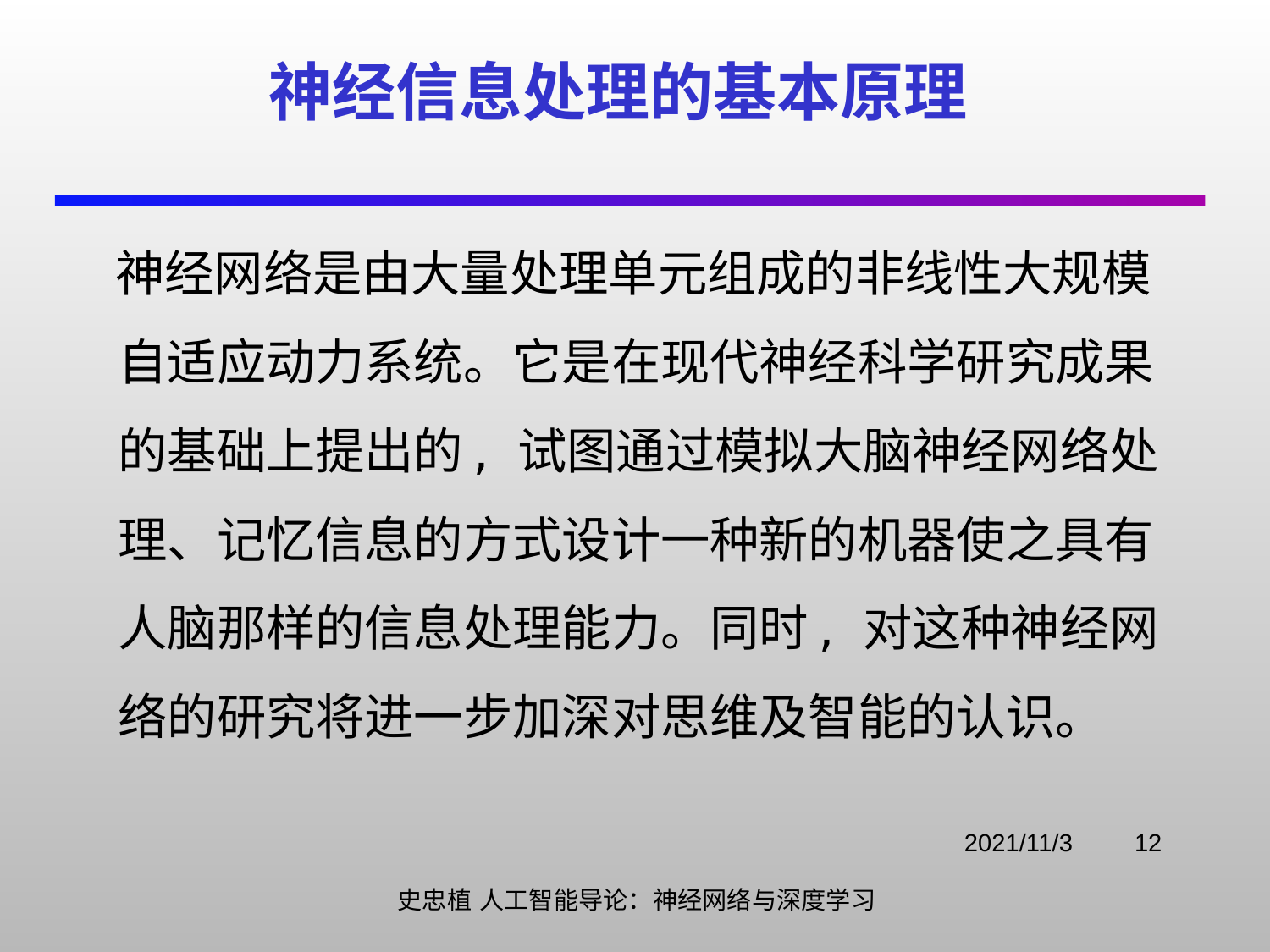

# 神经信息处理的基本原理
   神经网络是由大量处理单元组成的非线性大规模自适应动力系统。它是在现代神经科学研究成果的基础上提出的, 试图通过模拟大脑神经网络处理、记忆信息的方式设计一种新的机器使之具有人脑那样的信息处理能力。同时, 对这种神经网络的研究将进一步加深对思维及智能的认识。
2021/11/3
12
史忠植 人工智能导论：神经网络与深度学习